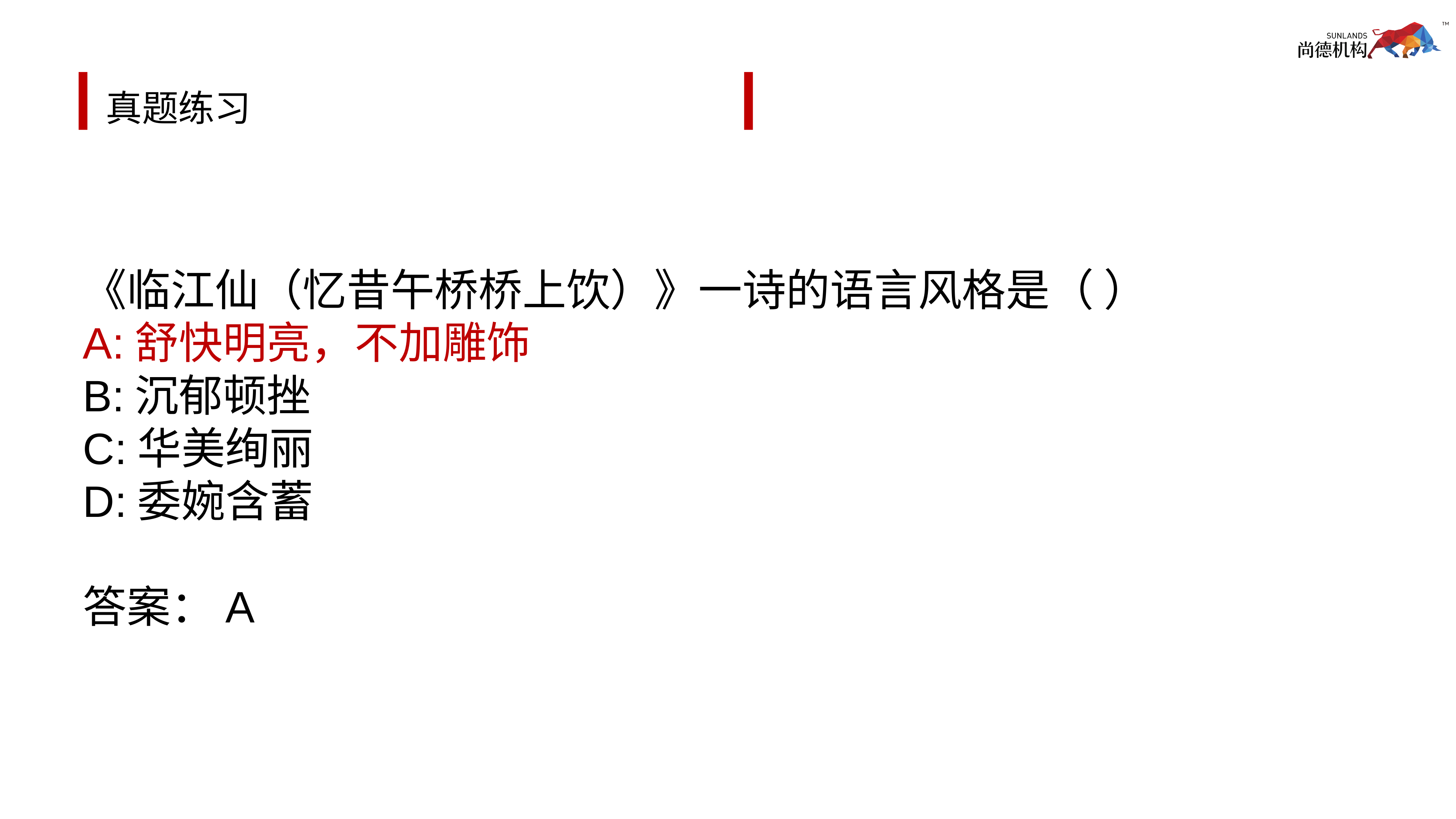

# 真题练习
《临江仙（忆昔午桥桥上饮）》一诗的语言风格是（ ）
A:舒快明亮，不加雕饰
B:沉郁顿挫
C:华美绚丽
D:委婉含蓄

答案：A